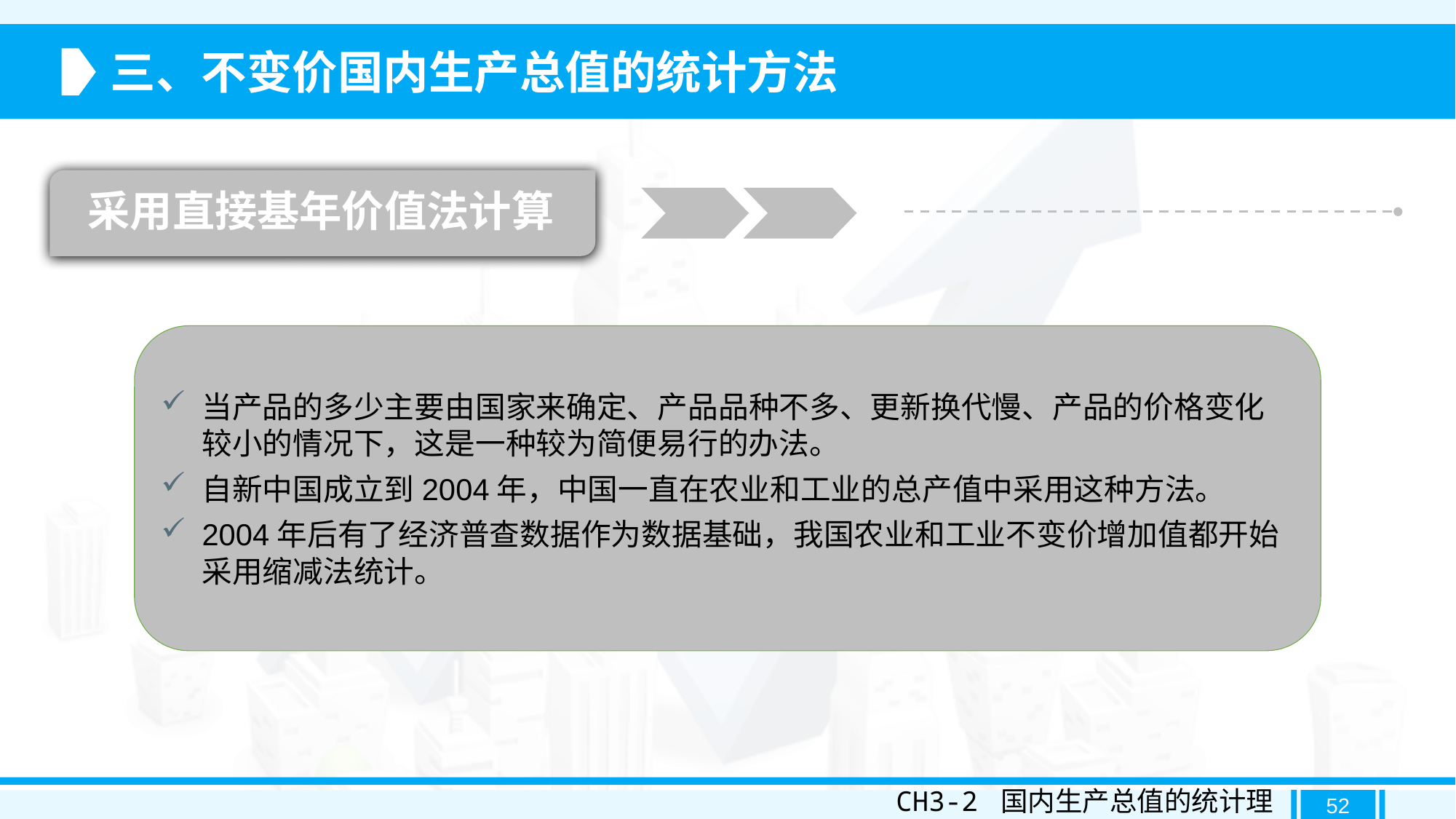

三、不变价国内生产总值的统计方法

采用直接基年价值法计算

当产品的多少主要由国家来确定、产品品种不多、更新换代慢、产品的价格变化较小的情况下，这是一种较为简便易行的办法。
自新中国成立到2004年，中国一直在农业和工业的总产值中采用这种方法。
2004年后有了经济普查数据作为数据基础，我国农业和工业不变价增加值都开始采用缩减法统计。
CH3-2 国内生产总值的统计理论
52